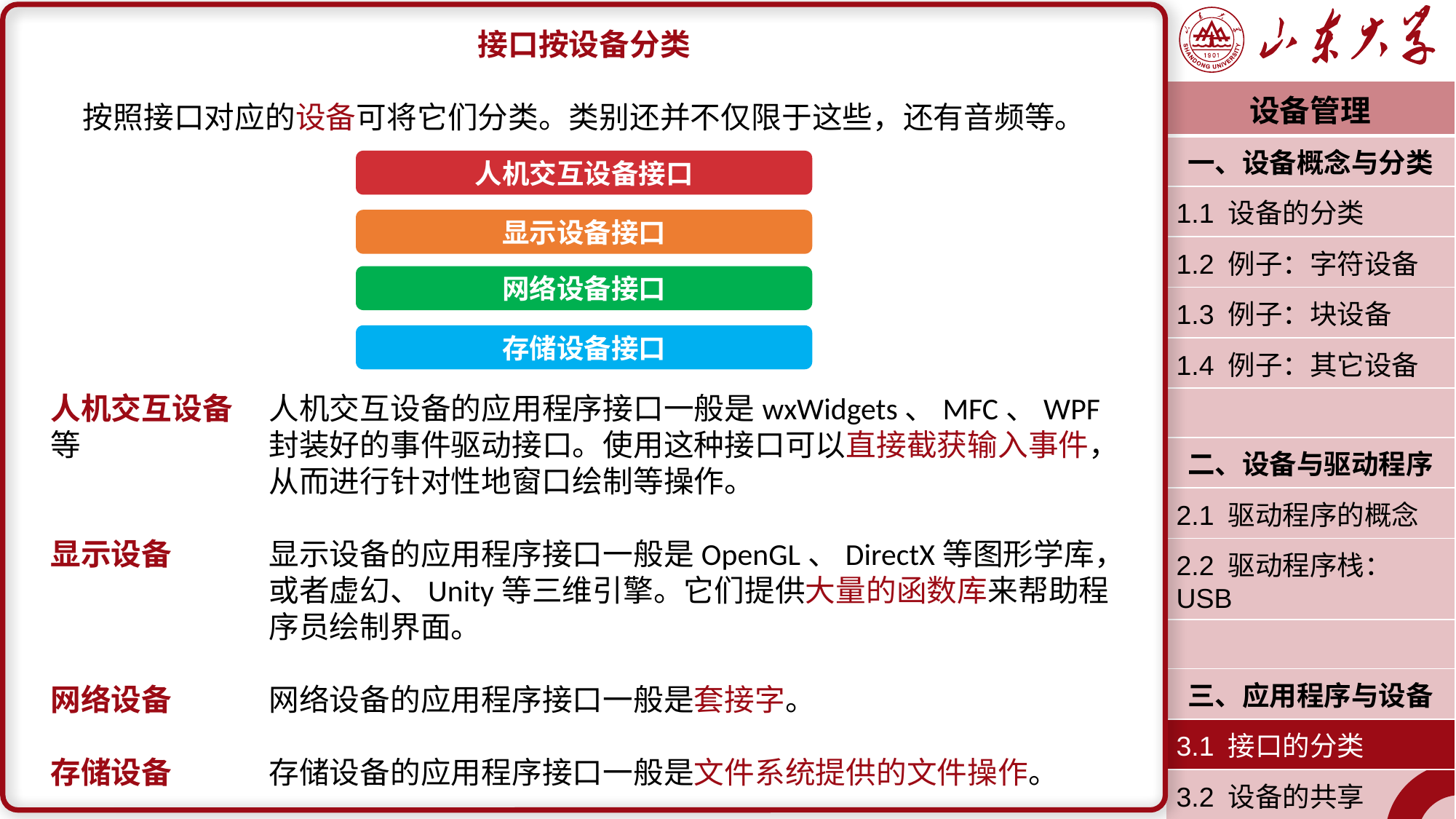

接口按设备分类

按照接口对应的设备可将它们分类。类别还并不仅限于这些，还有音频等。

人机交互设备	人机交互设备的应用程序接口一般是wxWidgets、MFC、WPF等		封装好的事件驱动接口。使用这种接口可以直接截获输入事件，		从而进行针对性地窗口绘制等操作。

显示设备	显示设备的应用程序接口一般是OpenGL、DirectX等图形学库，		或者虚幻、Unity等三维引擎。它们提供大量的函数库来帮助程		序员绘制界面。

网络设备	网络设备的应用程序接口一般是套接字。

存储设备	存储设备的应用程序接口一般是文件系统提供的文件操作。
| 设备管理 |
| --- |
| 一、设备概念与分类 |
| 1.1 设备的分类 |
| 1.2 例子：字符设备 |
| 1.3 例子：块设备 |
| 1.4 例子：其它设备 |
|  |
| 二、设备与驱动程序 |
| 2.1 驱动程序的概念 |
| 2.2 驱动程序栈：USB |
|  |
| 三、应用程序与设备 |
| 3.1 接口的分类 |
| 3.2 设备的共享 |
| 潘润宇 2023.04 |
人机交互设备接口
显示设备接口
网络设备接口
存储设备接口